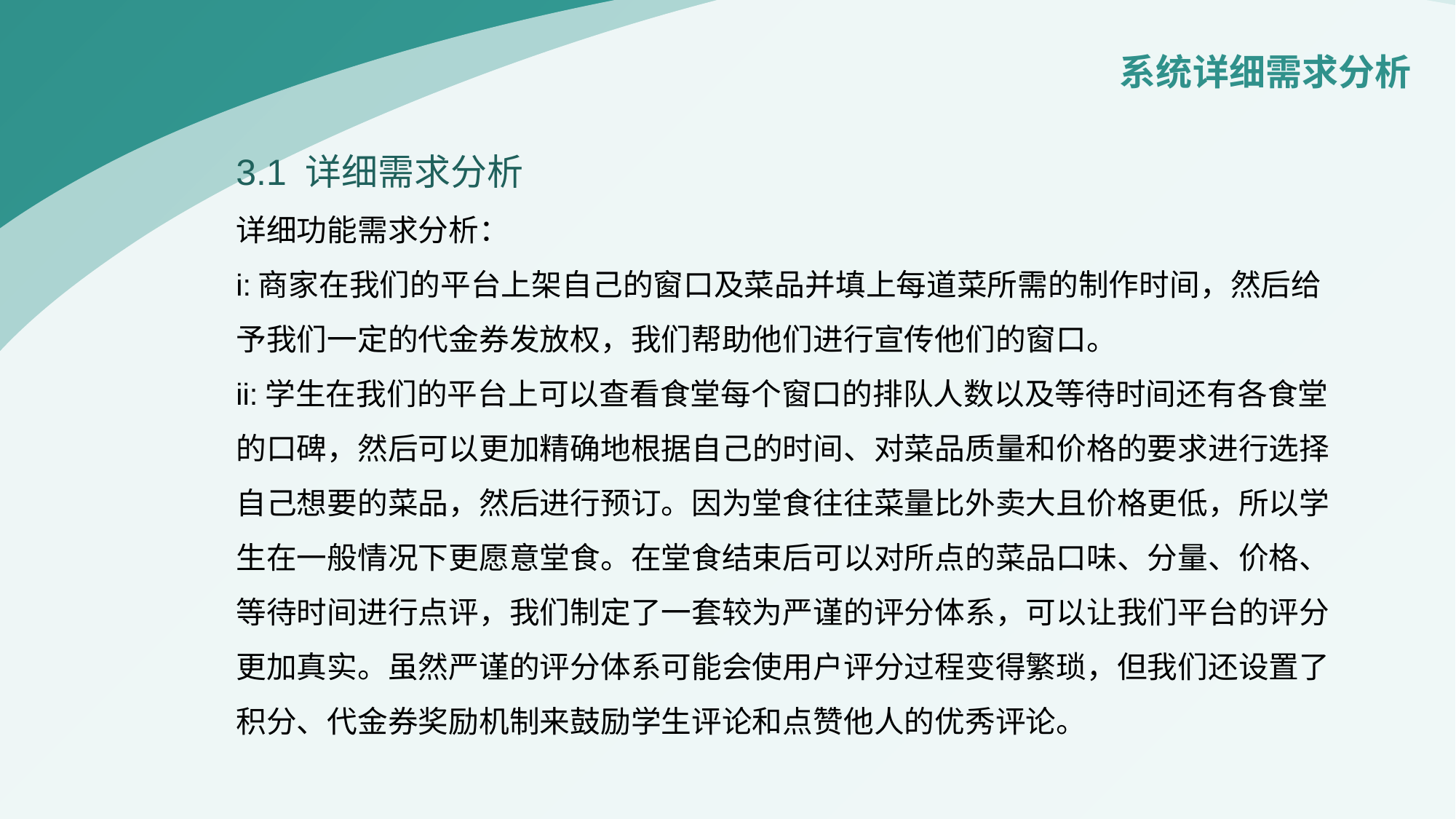

系统详细需求分析
3.1 详细需求分析
详细功能需求分析：
i:商家在我们的平台上架自己的窗口及菜品并填上每道菜所需的制作时间，然后给予我们一定的代金券发放权，我们帮助他们进行宣传他们的窗口。
ii:学生在我们的平台上可以查看食堂每个窗口的排队人数以及等待时间还有各食堂的口碑，然后可以更加精确地根据自己的时间、对菜品质量和价格的要求进行选择自己想要的菜品，然后进行预订。因为堂食往往菜量比外卖大且价格更低，所以学生在一般情况下更愿意堂食。在堂食结束后可以对所点的菜品口味、分量、价格、等待时间进行点评，我们制定了一套较为严谨的评分体系，可以让我们平台的评分更加真实。虽然严谨的评分体系可能会使用户评分过程变得繁琐，但我们还设置了积分、代金券奖励机制来鼓励学生评论和点赞他人的优秀评论。